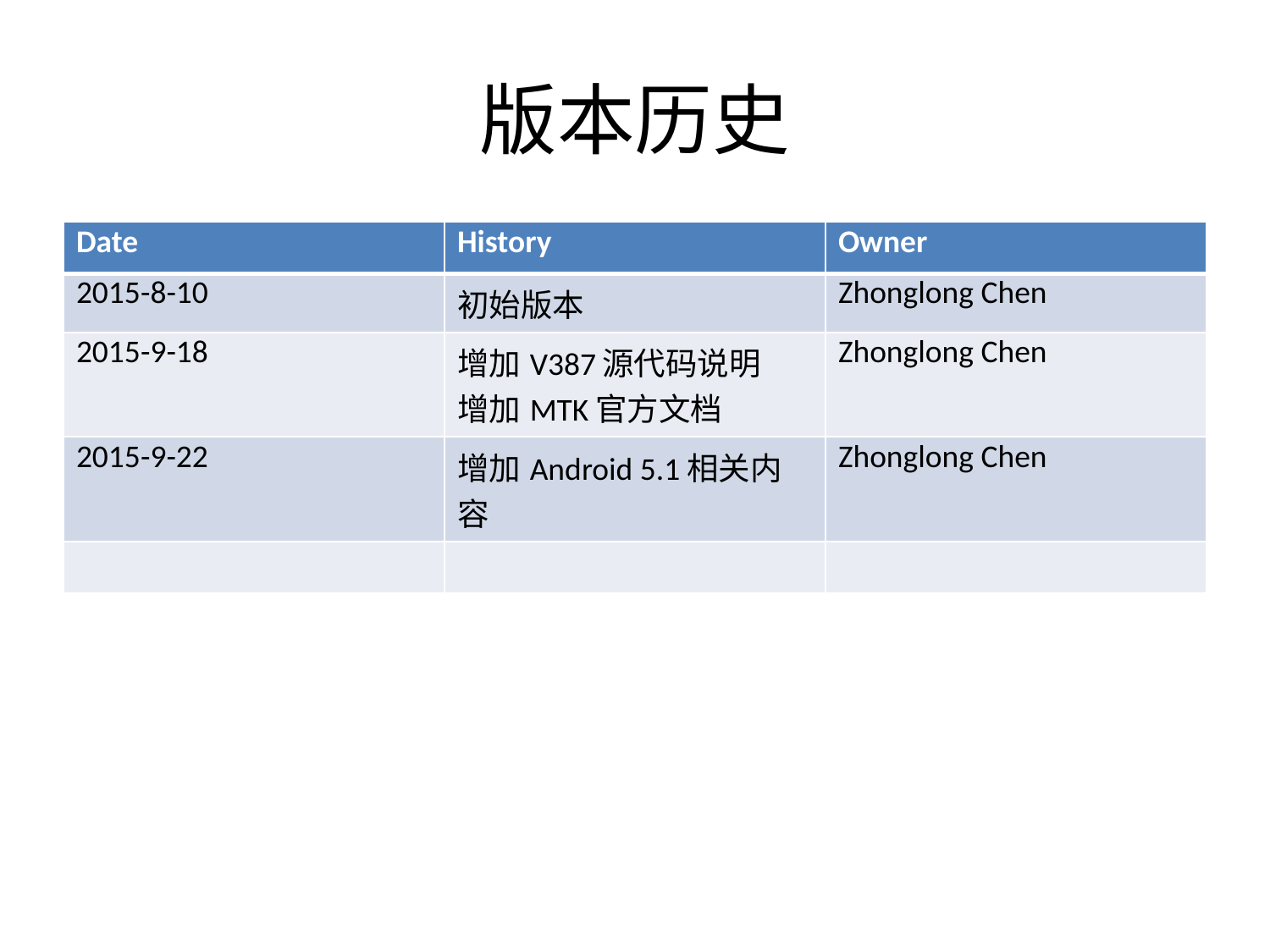

# 版本历史
| Date | History | Owner |
| --- | --- | --- |
| 2015-8-10 | 初始版本 | Zhonglong Chen |
| 2015-9-18 | 增加V387源代码说明 增加MTK官方文档 | Zhonglong Chen |
| 2015-9-22 | 增加Android 5.1相关内容 | Zhonglong Chen |
|  |  |  |